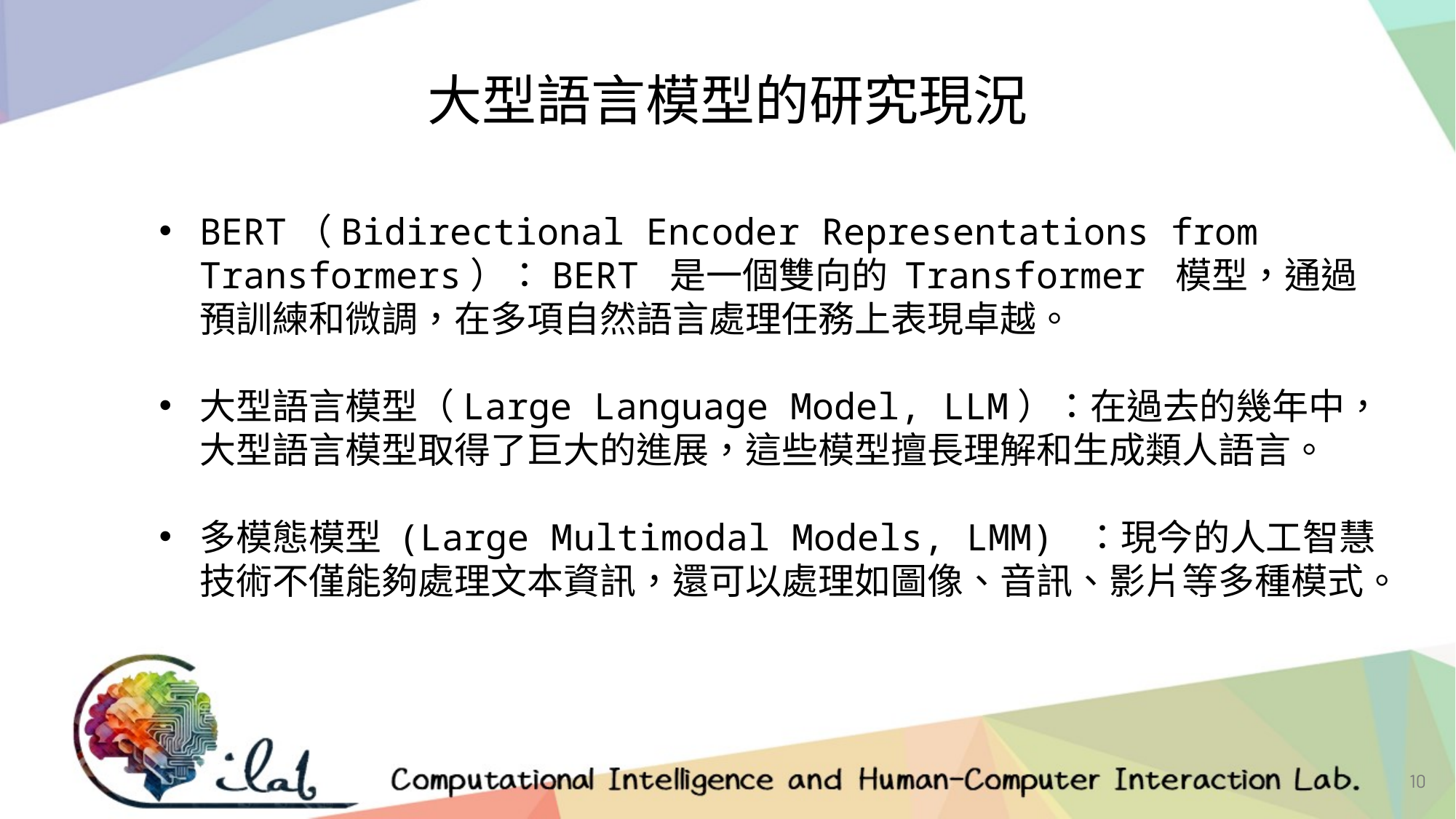

大型語言模型的研究現況
BERT（Bidirectional Encoder Representations from Transformers）：BERT 是一個雙向的 Transformer 模型，通過預訓練和微調，在多項自然語言處理任務上表現卓越。

大型語言模型（Large Language Model, LLM）：在過去的幾年中，大型語言模型取得了巨大的進展，這些模型擅長理解和生成類人語言。

多模態模型 (Large Multimodal Models, LMM) ：現今的人工智慧技術不僅能夠處理文本資訊，還可以處理如圖像、音訊、影片等多種模式。
10